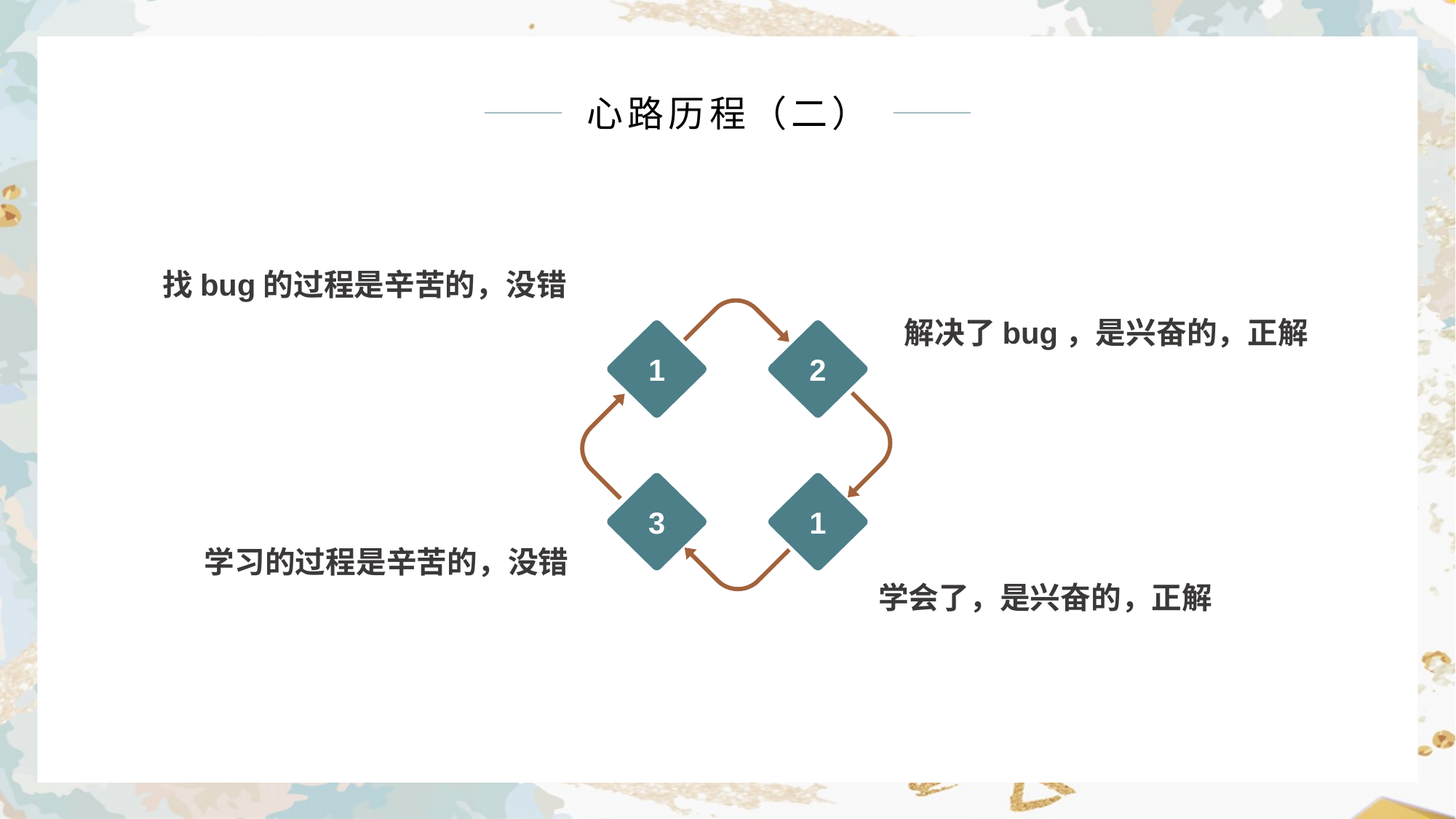

心路历程（二）
找bug的过程是辛苦的，没错
解决了bug，是兴奋的，正解

1
2

3
1

学习的过程是辛苦的，没错
学会了，是兴奋的，正解